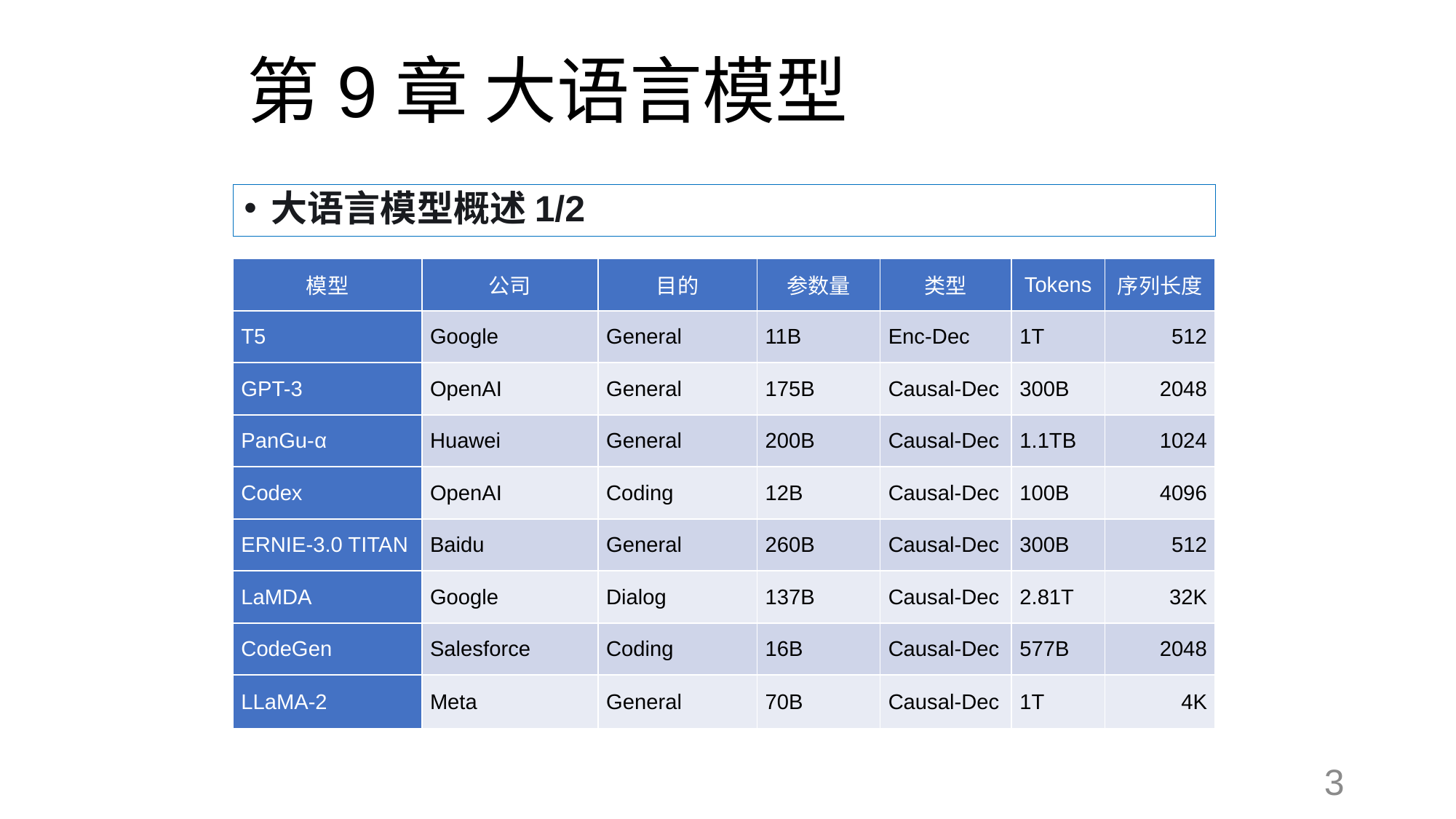

# 第9章 大语言模型
大语言模型概述1/2

| 模型 | 公司 | 目的 | 参数量 | 类型 | Tokens | 序列长度 |
| --- | --- | --- | --- | --- | --- | --- |
| T5 | Google | General | 11B | Enc-Dec | 1T | 512 |
| GPT-3 | OpenAI | General | 175B | Causal-Dec | 300B | 2048 |
| PanGu-α | Huawei | General | 200B | Causal-Dec | 1.1TB | 1024 |
| Codex | OpenAI | Coding | 12B | Causal-Dec | 100B | 4096 |
| ERNIE-3.0 TITAN | Baidu | General | 260B | Causal-Dec | 300B | 512 |
| LaMDA | Google | Dialog | 137B | Causal-Dec | 2.81T | 32K |
| CodeGen | Salesforce | Coding | 16B | Causal-Dec | 577B | 2048 |
| LLaMA-2 | Meta | General | 70B | Causal-Dec | 1T | 4K |

3